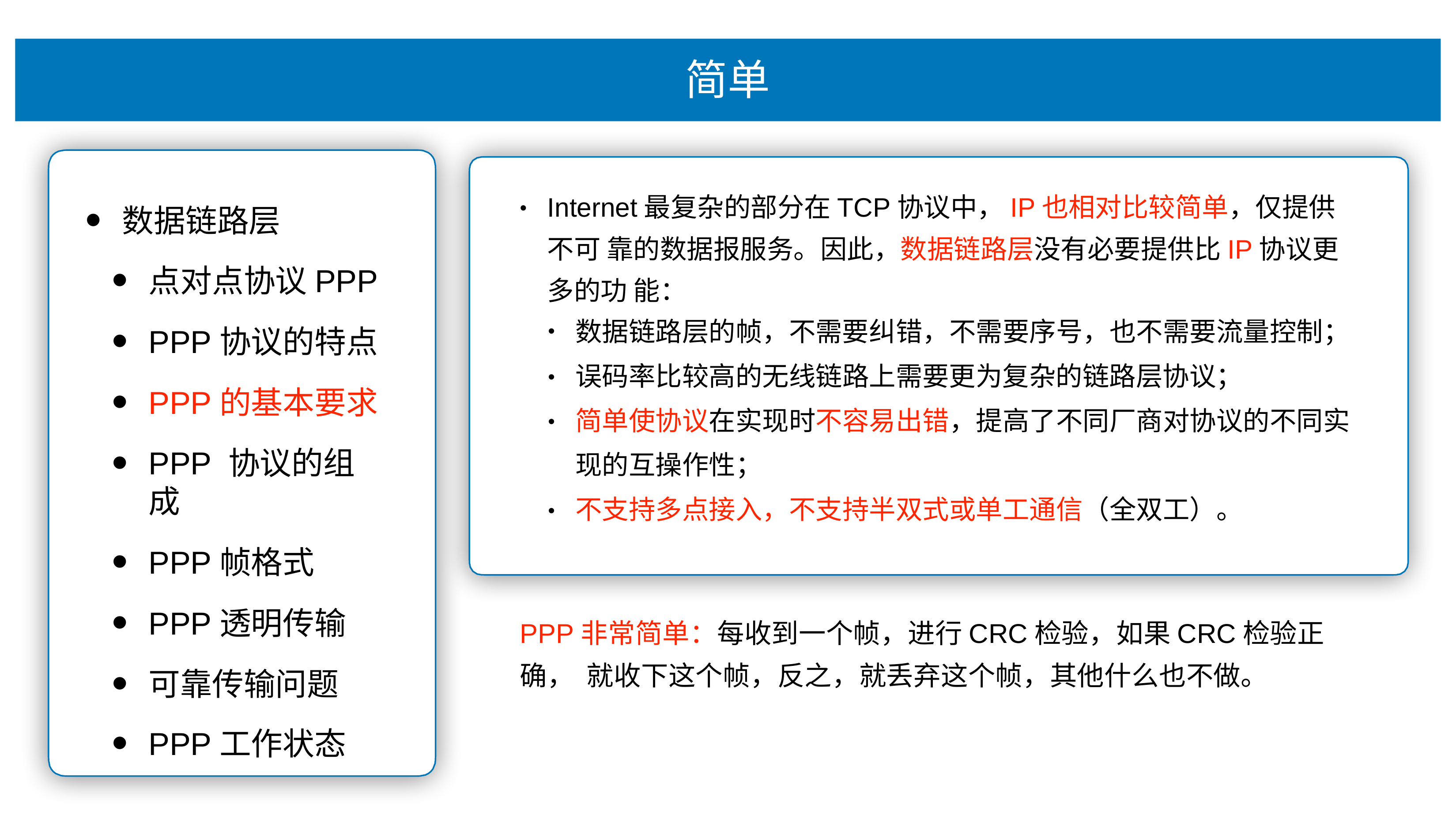

# 简单

Internet最复杂的部分在TCP协议中，IP也相对⽐较简单，仅提供不可 靠的数据报服务。因此，数据链路层没有必要提供⽐IP协议更多的功 能：
•
数据链路层
点对点协议PPP
PPP协议的特点
PPP的基本要求
PPP 协议的组成
PPP帧格式
PPP透明传输
可靠传输问题
PPP⼯作状态
数据链路层的帧，不需要纠错，不需要序号，也不需要流量控制； 误码率⽐较⾼的⽆线链路上需要更为复杂的链路层协议；
简单使协议在实现时不容易出错，提⾼了不同⼚商对协议的不同实 现的互操作性；
不⽀持多点接⼊，不⽀持半双式或单⼯通信（全双⼯）。
•
•
•
PPP⾮常简单：每收到⼀个帧，进⾏CRC检验，如果CRC检验正确，  就收下这个帧，反之，就丢弃这个帧，其他什么也不做。